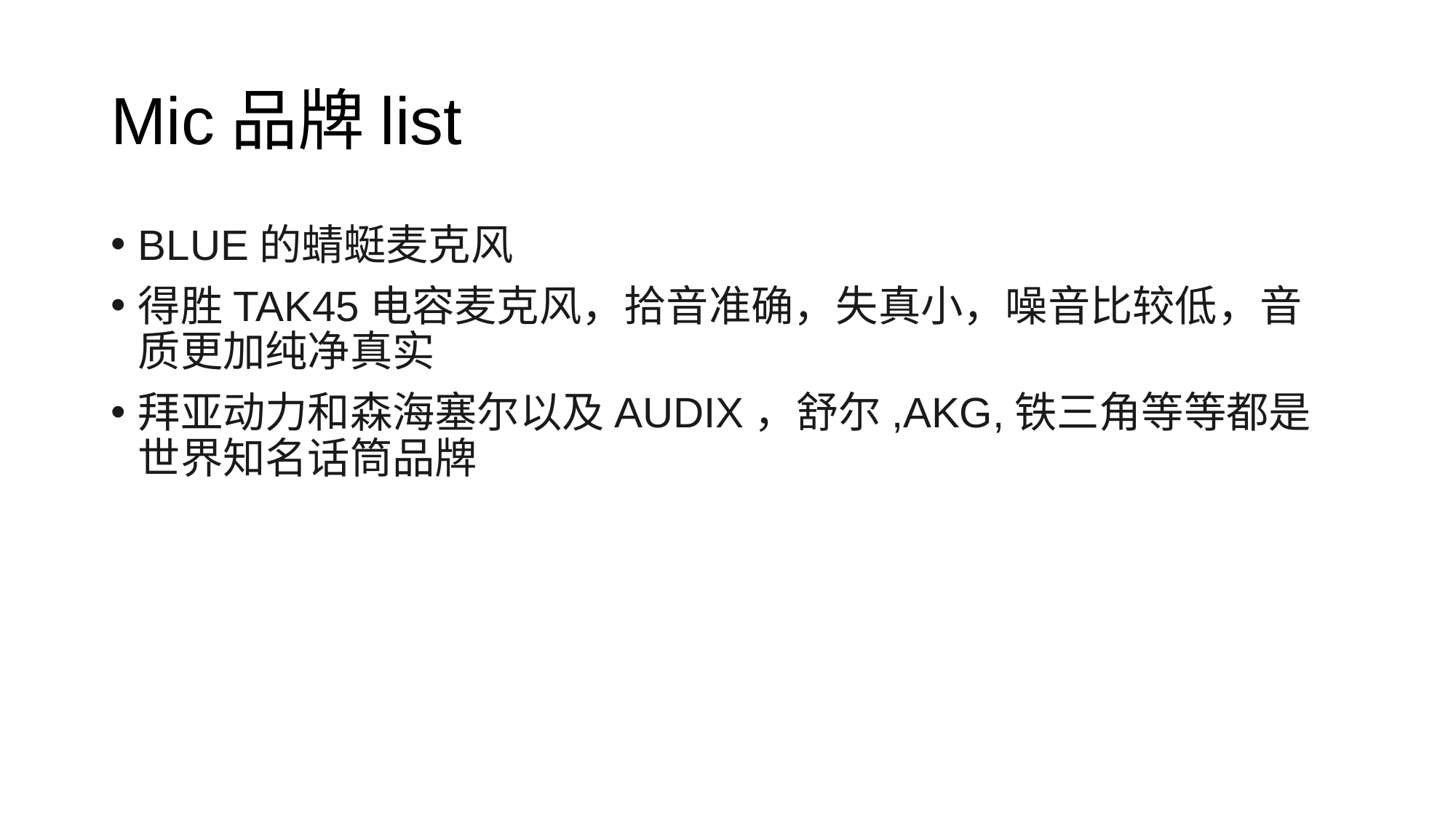

# Mic品牌list
BLUE的蜻蜓麦克风
得胜TAK45电容麦克风，拾音准确，失真小，噪音比较低，音质更加纯净真实
拜亚动力和森海塞尔以及AUDIX，舒尔,AKG,铁三角等等都是世界知名话筒品牌